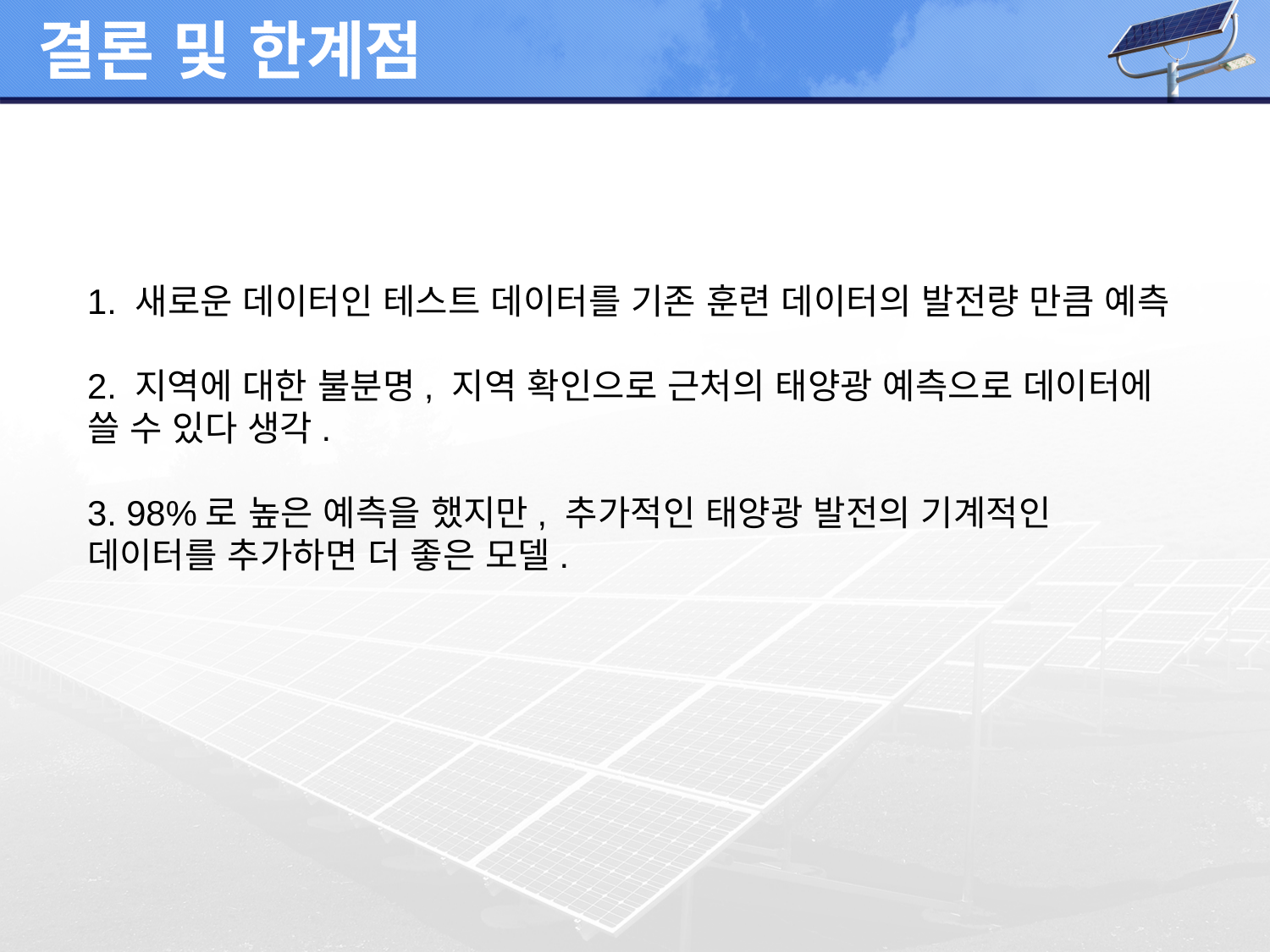

# 결론 및 한계점

새로운 데이터인 테스트 데이터를 기존 훈련 데이터의 발전량 만큼 예측

2. 지역에 대한 불분명, 지역 확인으로 근처의 태양광 예측으로 데이터에 쓸 수 있다 생각.

3. 98%로 높은 예측을 했지만, 추가적인 태양광 발전의 기계적인 데이터를 추가하면 더 좋은 모델.